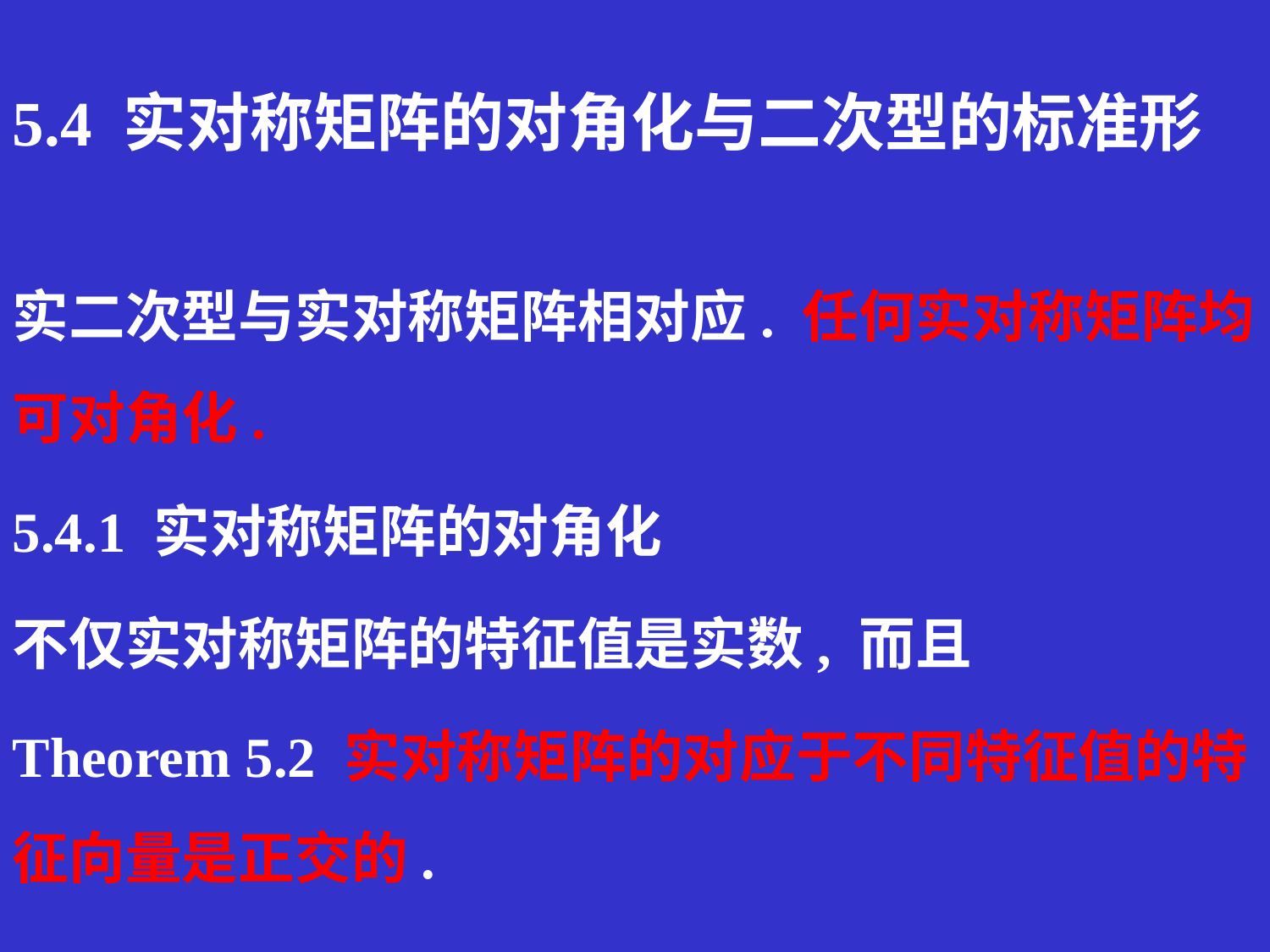

5.4 实对称矩阵的对角化与二次型的标准形
实二次型与实对称矩阵相对应. 任何实对称矩阵均可对角化.
5.4.1 实对称矩阵的对角化
不仅实对称矩阵的特征值是实数, 而且
Theorem 5.2 实对称矩阵的对应于不同特征值的特征向量是正交的.